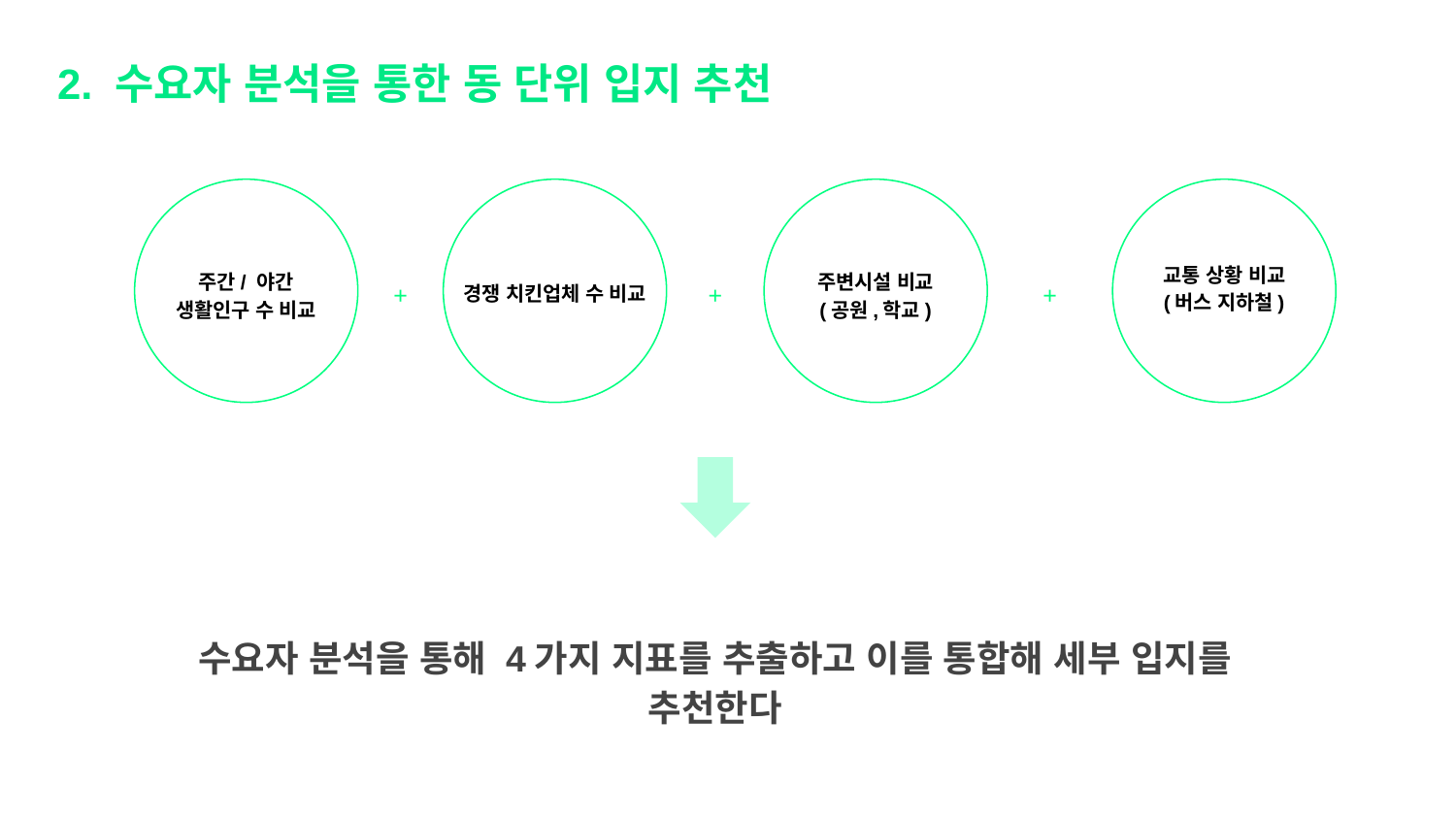

2. 수요자 분석을 통한 동 단위 입지 추천

교통 상황 비교
(버스 지하철)
주간/ 야간
생활인구 수 비교
주변시설 비교
(공원,학교)
+
+
+
경쟁 치킨업체 수 비교

수요자 분석을 통해 4가지 지표를 추출하고 이를 통합해 세부 입지를 추천한다